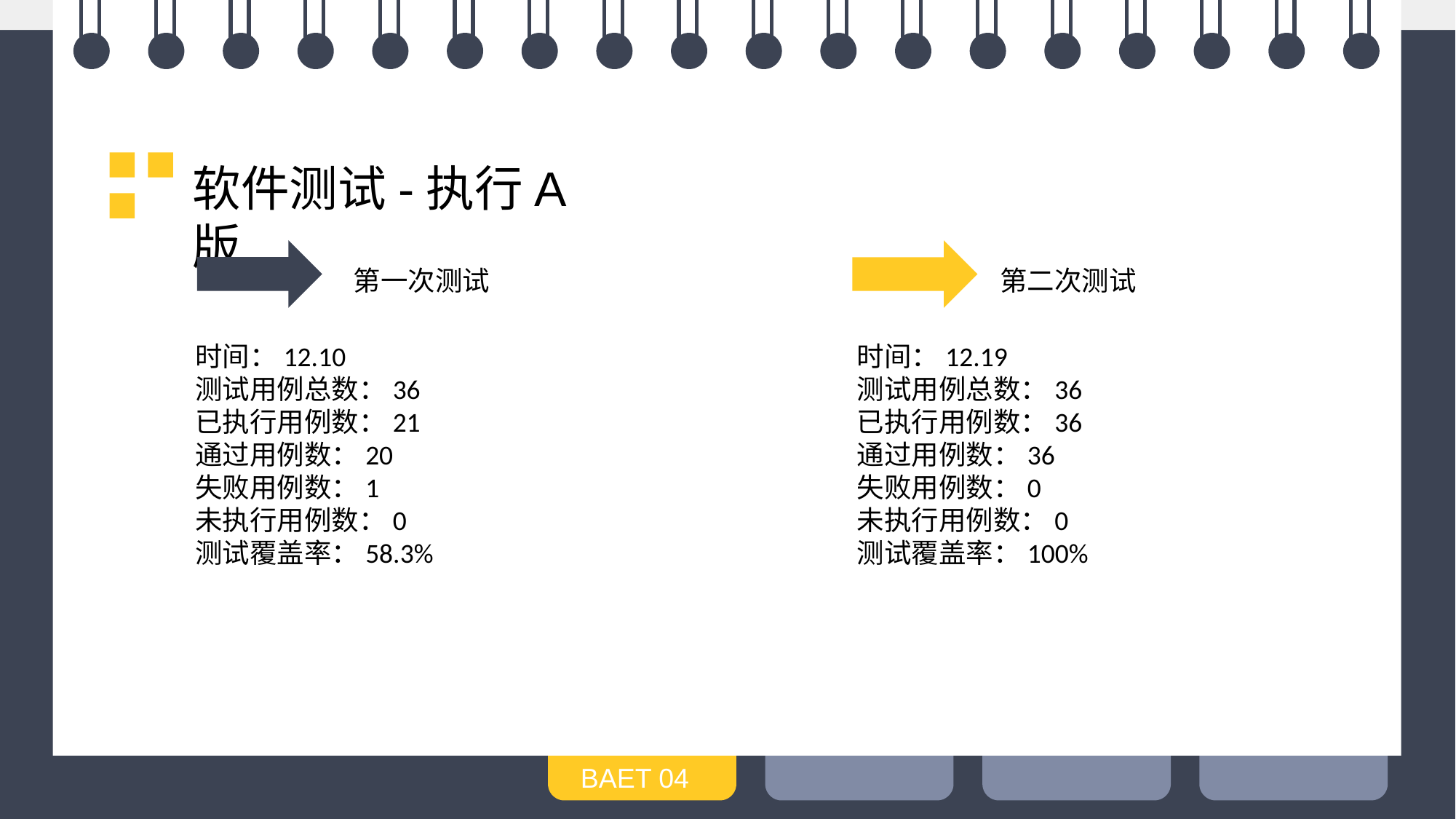

软件测试-执行A版

第一次测试
第二次测试
时间：12.10
测试用例总数：36
已执行用例数：21
通过用例数：20
失败用例数：1
未执行用例数：0
测试覆盖率：58.3%
时间：12.19
测试用例总数：36
已执行用例数：36
通过用例数：36
失败用例数：0
未执行用例数：0
测试覆盖率：100%

BAET 04